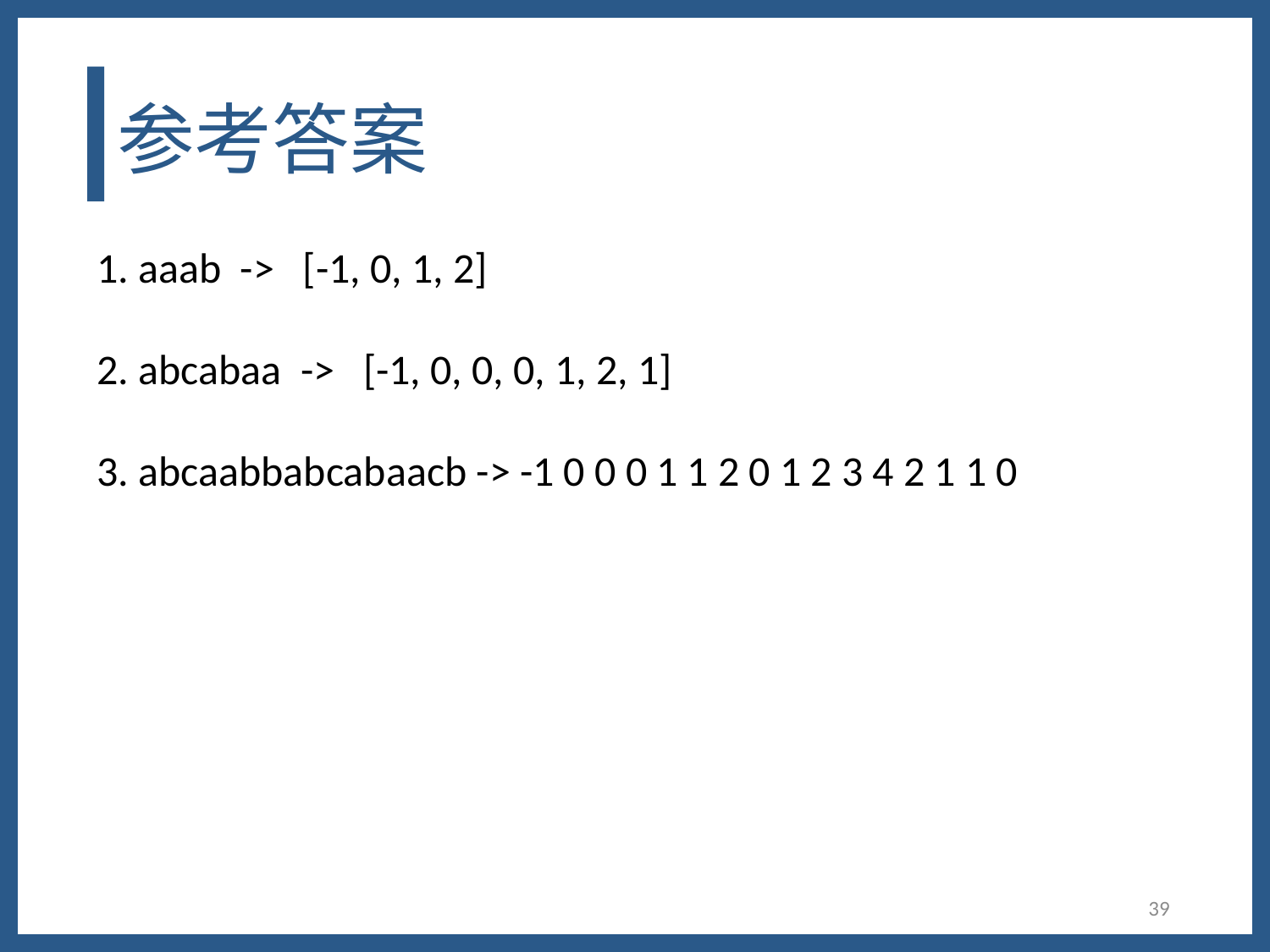

# 参考答案
1. aaab  ->   [-1, 0, 1, 2]

2. abcabaa  ->   [-1, 0, 0, 0, 1, 2, 1]

3. abcaabbabcabaacb -> -1 0 0 0 1 1 2 0 1 2 3 4 2 1 1 0
39